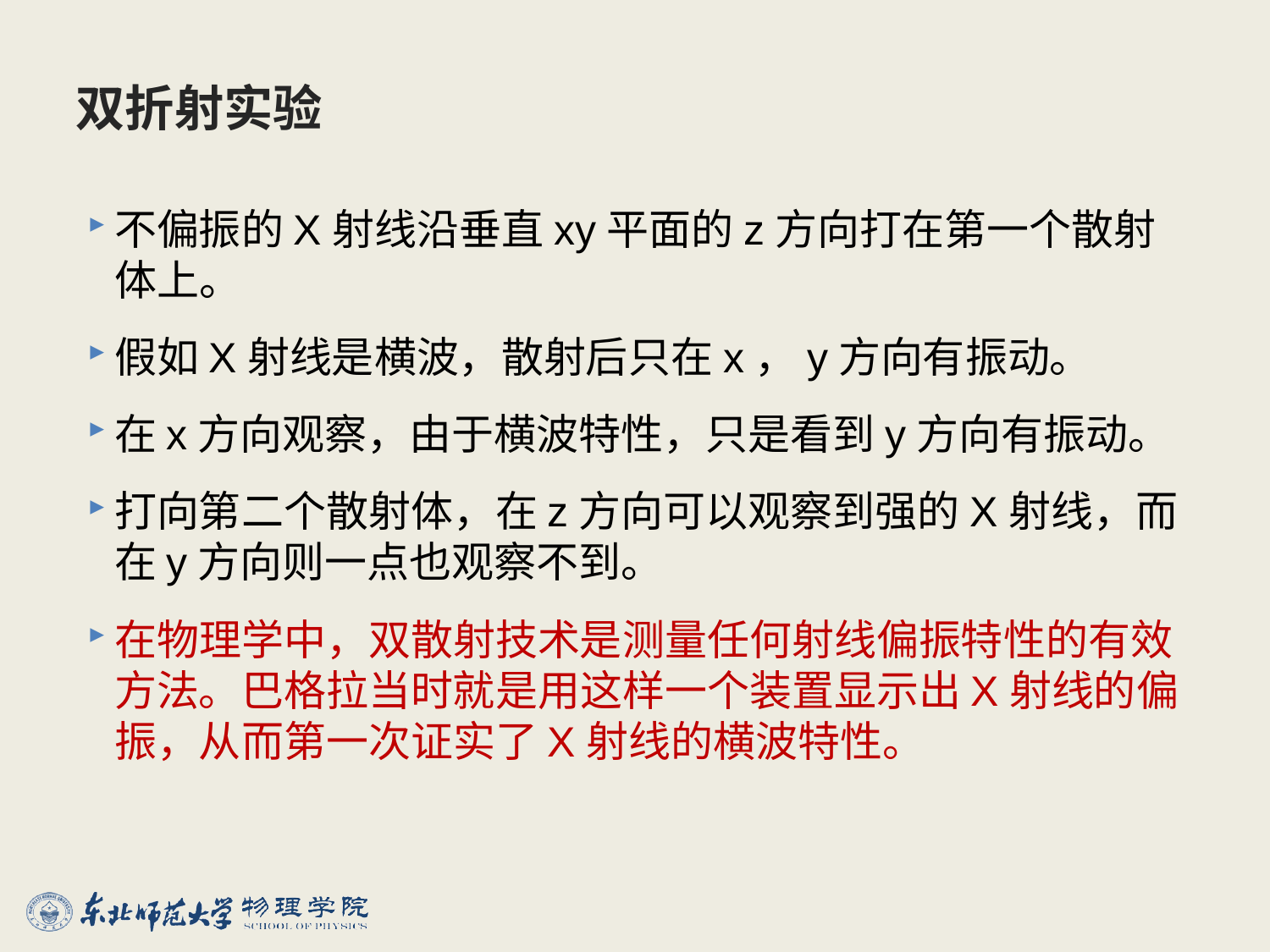

# 双折射实验
不偏振的X射线沿垂直xy平面的z方向打在第一个散射体上。
假如X射线是横波，散射后只在x，y方向有振动。
在x方向观察，由于横波特性，只是看到y方向有振动。
打向第二个散射体，在z方向可以观察到强的X射线，而在y方向则一点也观察不到。
在物理学中，双散射技术是测量任何射线偏振特性的有效方法。巴格拉当时就是用这样一个装置显示出X射线的偏振，从而第一次证实了X射线的横波特性。